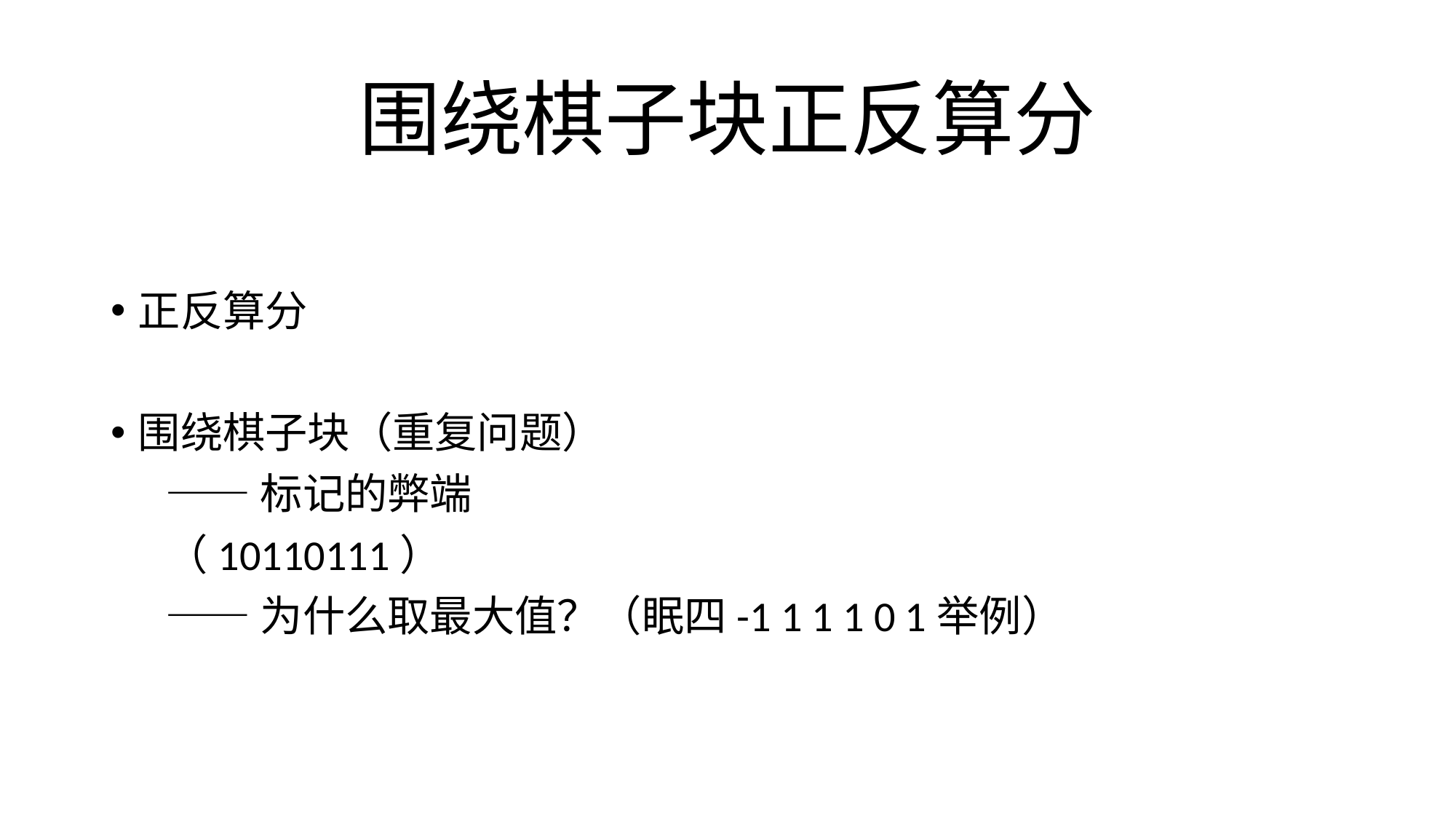

# 围绕棋子块正反算分

正反算分

围绕棋子块（重复问题）
——标记的弊端
（10110111）
——为什么取最大值？（眠四-1 1 1 1 0 1举例）